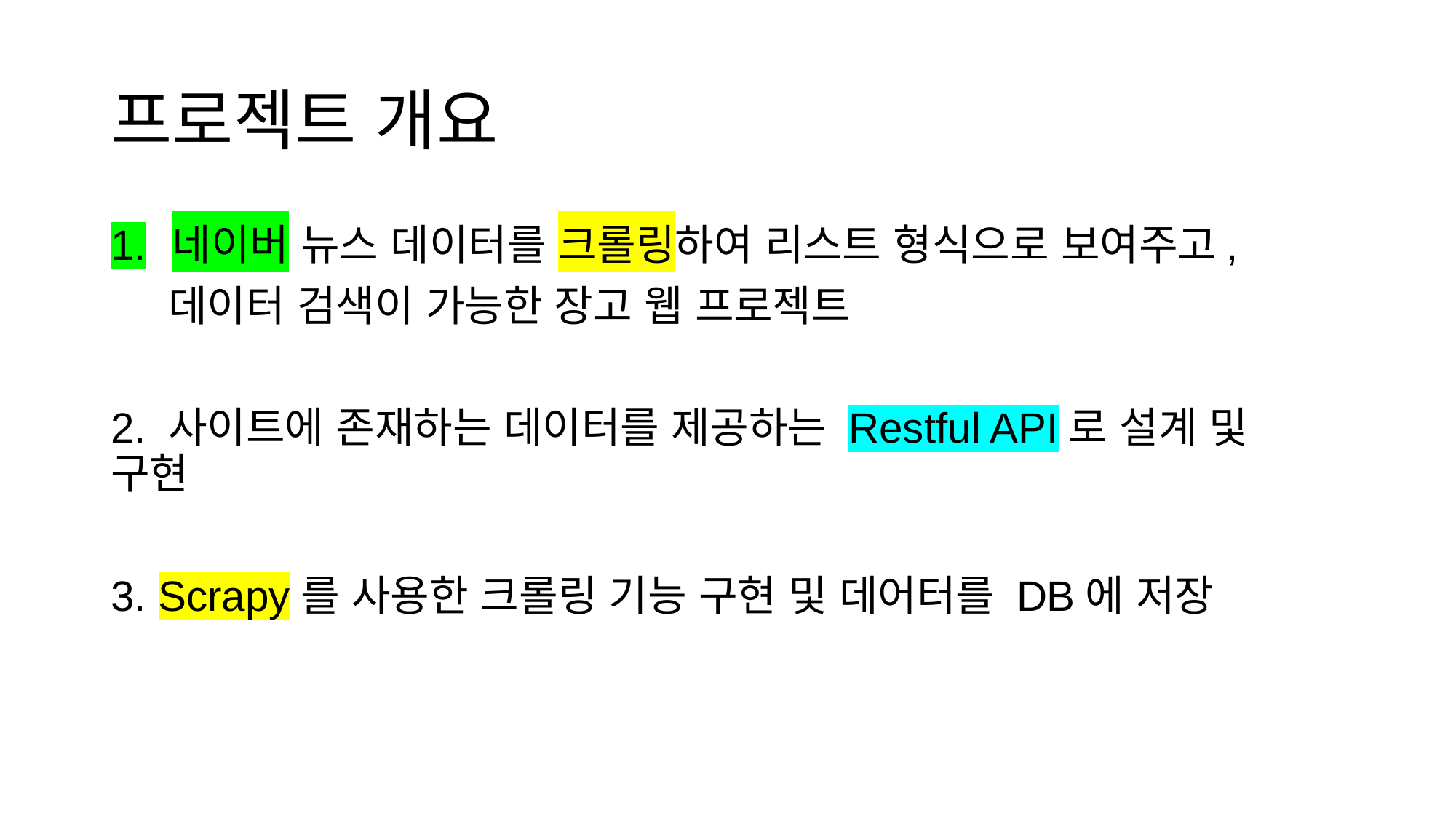

# 프로젝트 개요
네이버 뉴스 데이터를 크롤링하여 리스트 형식으로 보여주고,
    데이터 검색이 가능한 장고 웹 프로젝트

2. 사이트에 존재하는 데이터를 제공하는 Restful API로 설계 및  구현

3. Scrapy를 사용한 크롤링 기능 구현 및 데어터를 DB에 저장